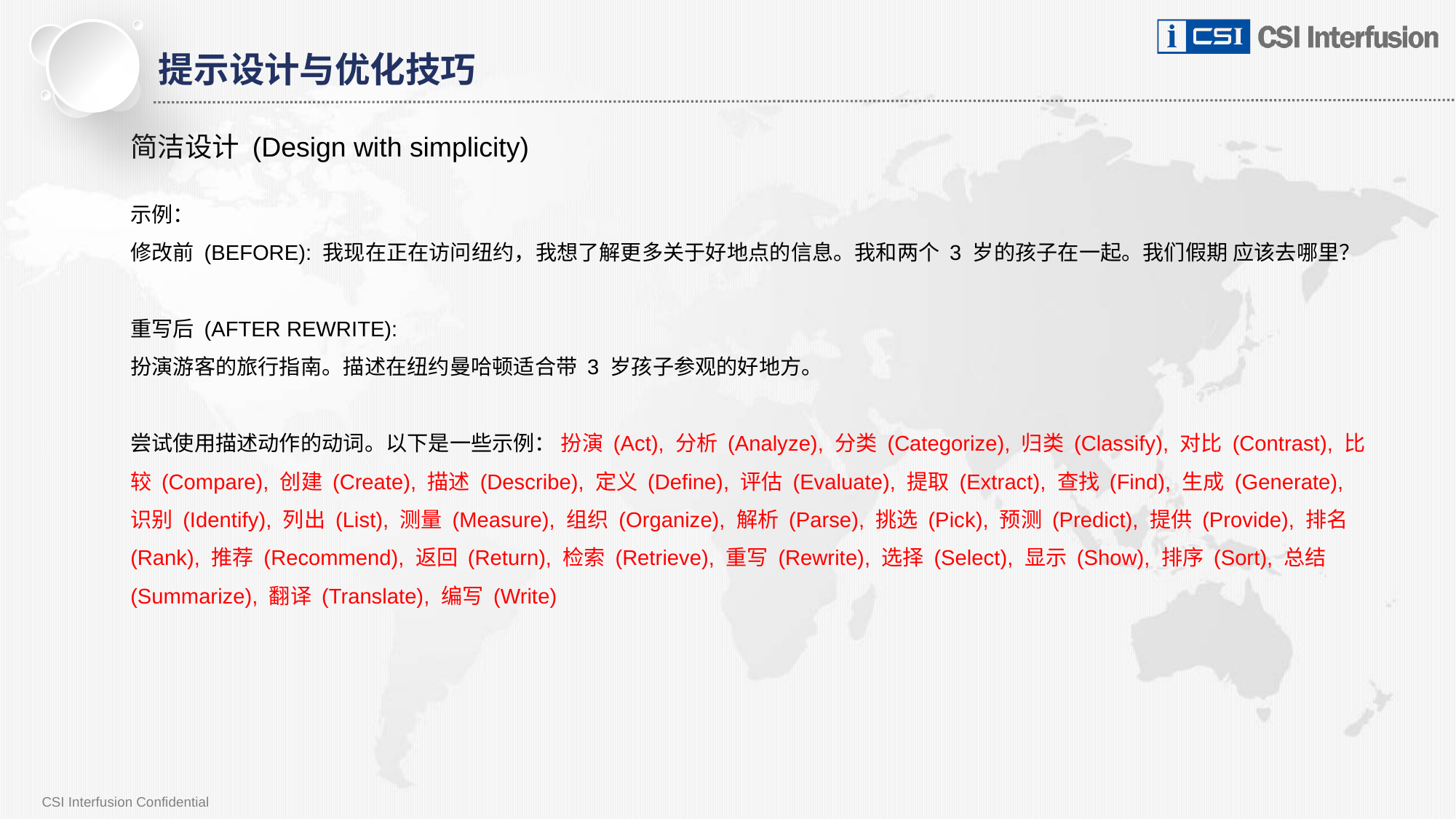

提示设计与优化技巧
简洁设计 (Design with simplicity)
示例：
修改前 (BEFORE): 我现在正在访问纽约，我想了解更多关于好地点的信息。我和两个 3 岁的孩子在一起。我们假期 应该去哪里？

重写后 (AFTER REWRITE):
扮演游客的旅行指南。描述在纽约曼哈顿适合带 3 岁孩子参观的好地方。

尝试使用描述动作的动词。以下是一些示例： 扮演 (Act), 分析 (Analyze), 分类 (Categorize), 归类 (Classify), 对比 (Contrast), 比较 (Compare), 创建 (Create), 描述 (Describe), 定义 (Define), 评估 (Evaluate), 提取 (Extract), 查找 (Find), 生成 (Generate), 识别 (Identify), 列出 (List), 测量 (Measure), 组织 (Organize), 解析 (Parse), 挑选 (Pick), 预测 (Predict), 提供 (Provide), 排名 (Rank), 推荐 (Recommend), 返回 (Return), 检索 (Retrieve), 重写 (Rewrite), 选择 (Select), 显示 (Show), 排序 (Sort), 总结 (Summarize), 翻译 (Translate), 编写 (Write)